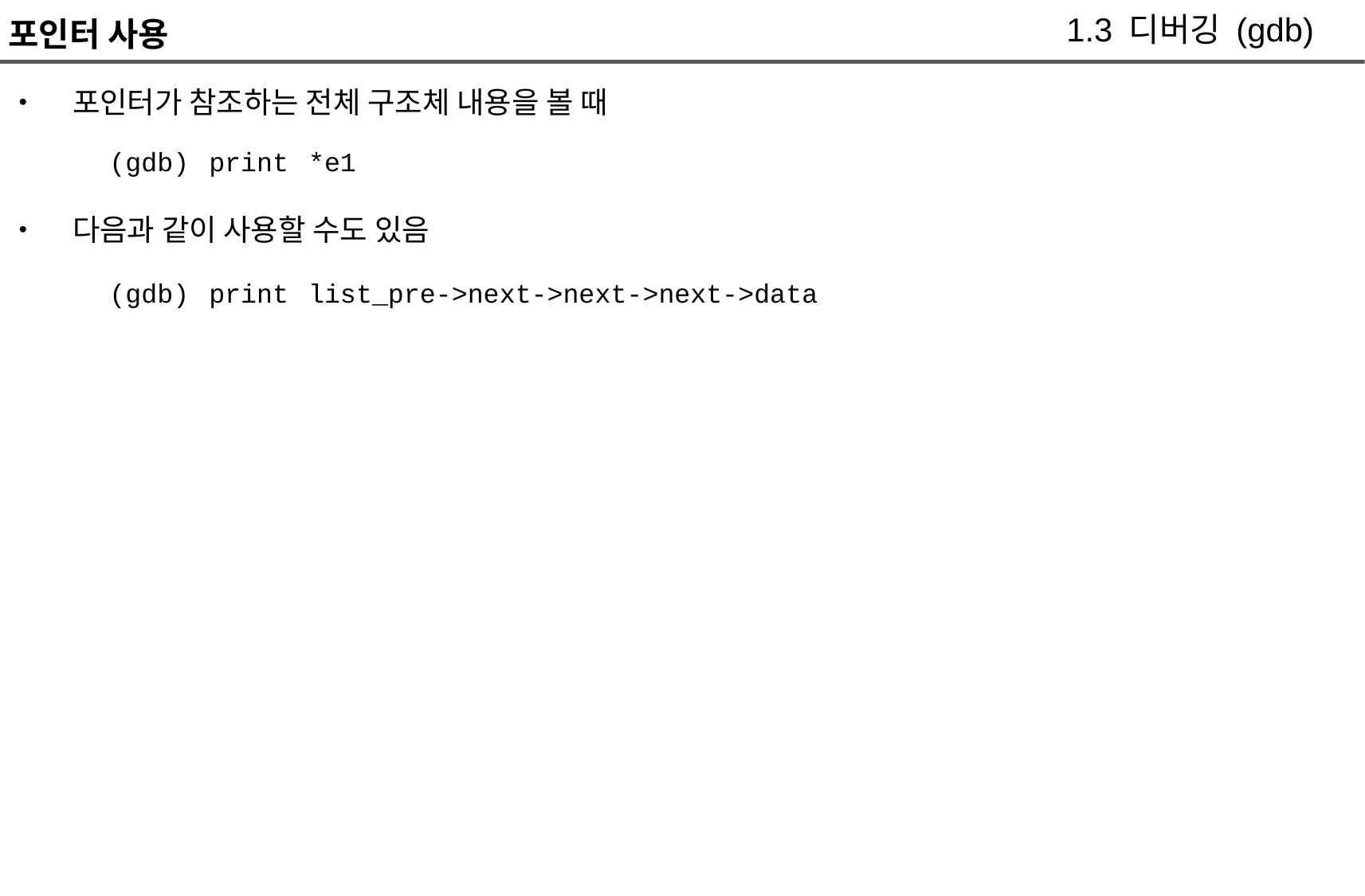

1.3 디버깅 (gdb)
포인터 사용

•    포인터가 참조하는 전체 구조체 내용을 볼 때

	(gdb)   print   *e1

•    다음과 같이 사용할 수도 있음

	(gdb)   print   list_pre->next->next->next->data